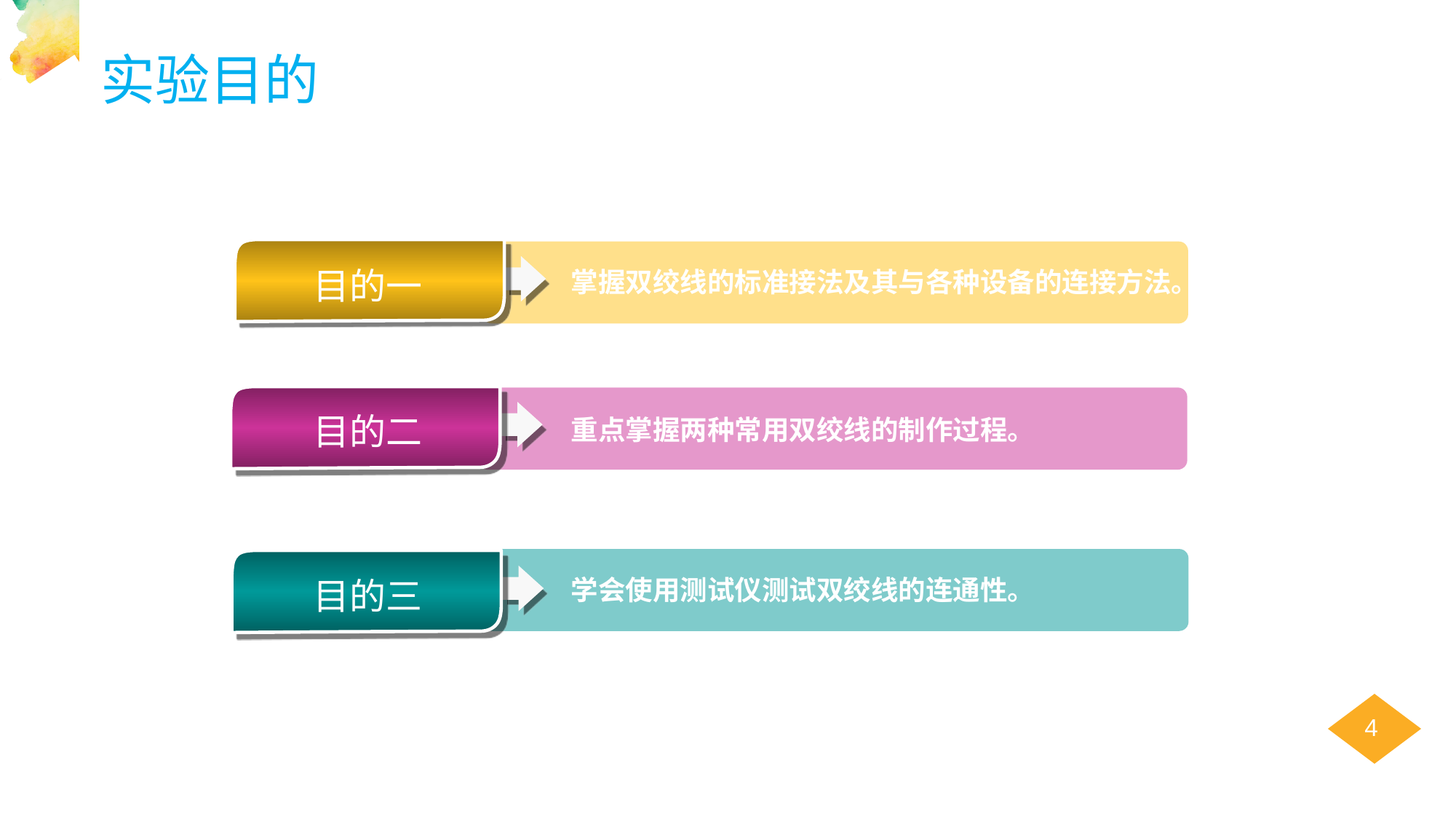

实验目的

目的一

掌握双绞线的标准接法及其与各种设备的连接方法。

目的二

重点掌握两种常用双绞线的制作过程。

学会使用测试仪测试双绞线的连通性。

目的三